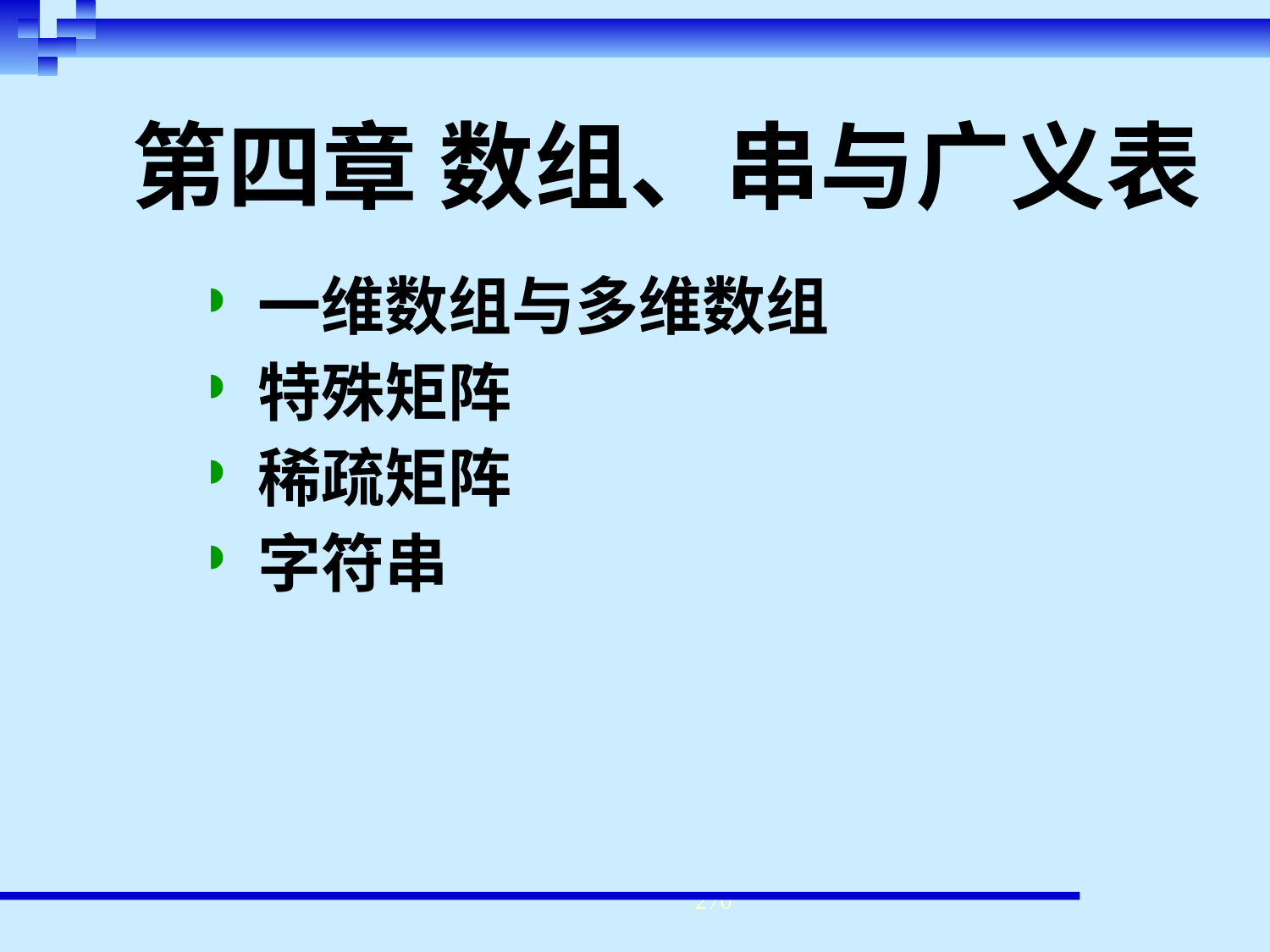

# 第四章 数组、串与广义表
一维数组与多维数组
特殊矩阵
稀疏矩阵
字符串
270